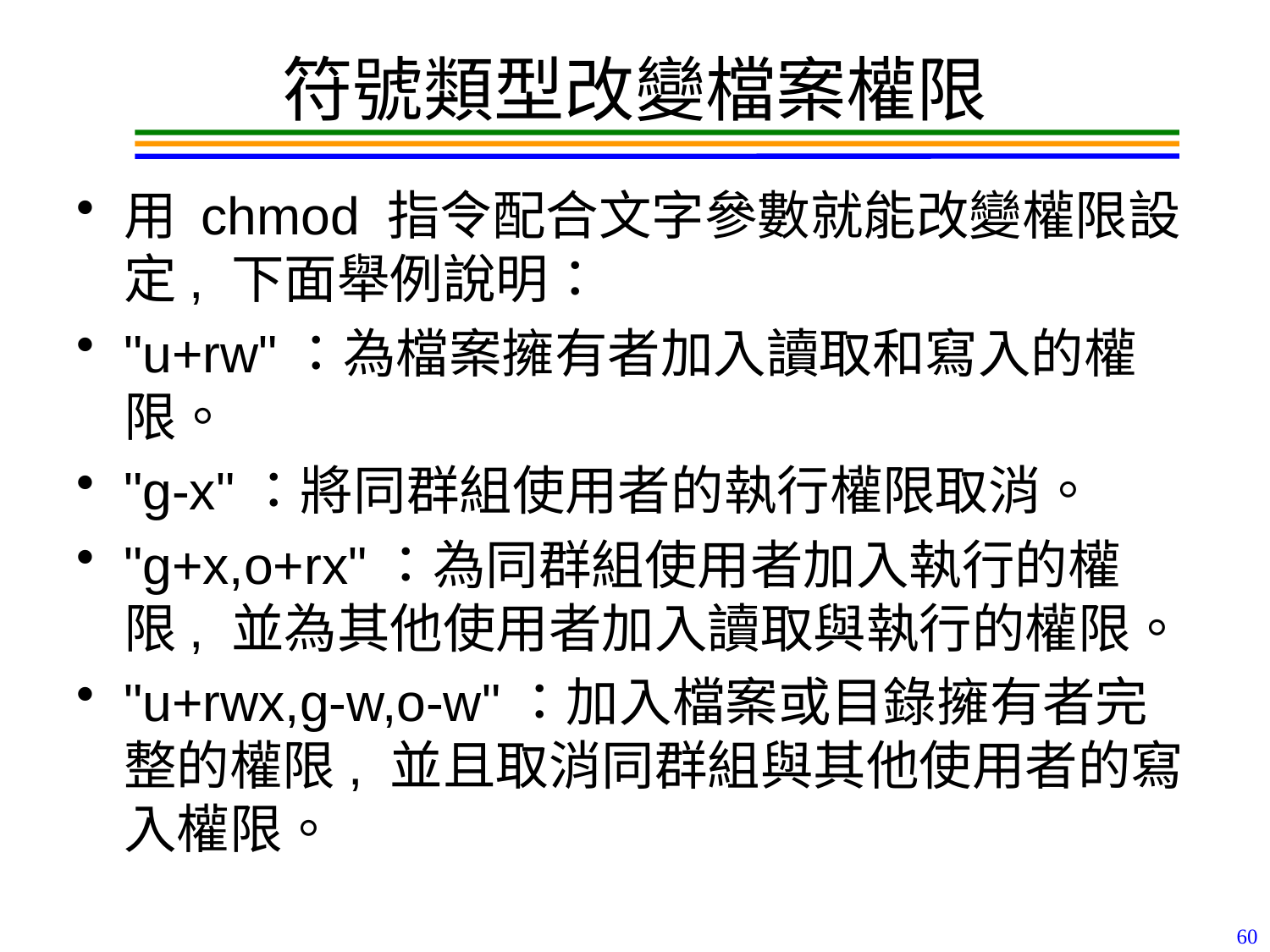

# 符號類型改變檔案權限
用 chmod 指令配合文字參數就能改變權限設定, 下面舉例說明：
"u+rw"：為檔案擁有者加入讀取和寫入的權限。
"g-x"：將同群組使用者的執行權限取消。
"g+x,o+rx"：為同群組使用者加入執行的權限, 並為其他使用者加入讀取與執行的權限。
"u+rwx,g-w,o-w"：加入檔案或目錄擁有者完整的權限, 並且取消同群組與其他使用者的寫入權限。

60